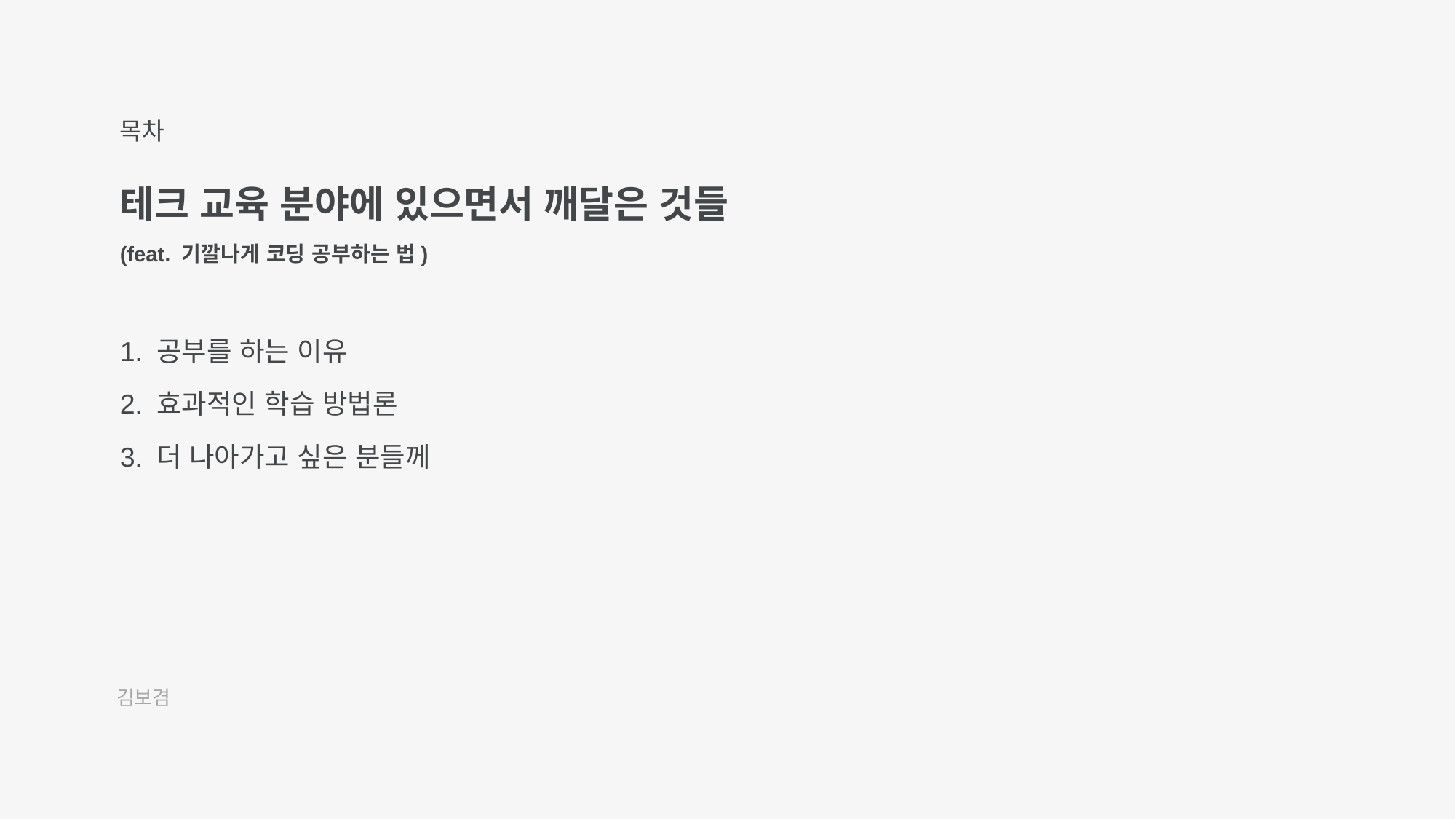

목차
테크 교육 분야에 있으면서 깨달은 것들

(feat. 기깔나게 코딩 공부하는 법)
1. 공부를 하는 이유
2. 효과적인 학습 방법론
3. 더 나아가고 싶은 분들께
김보겸